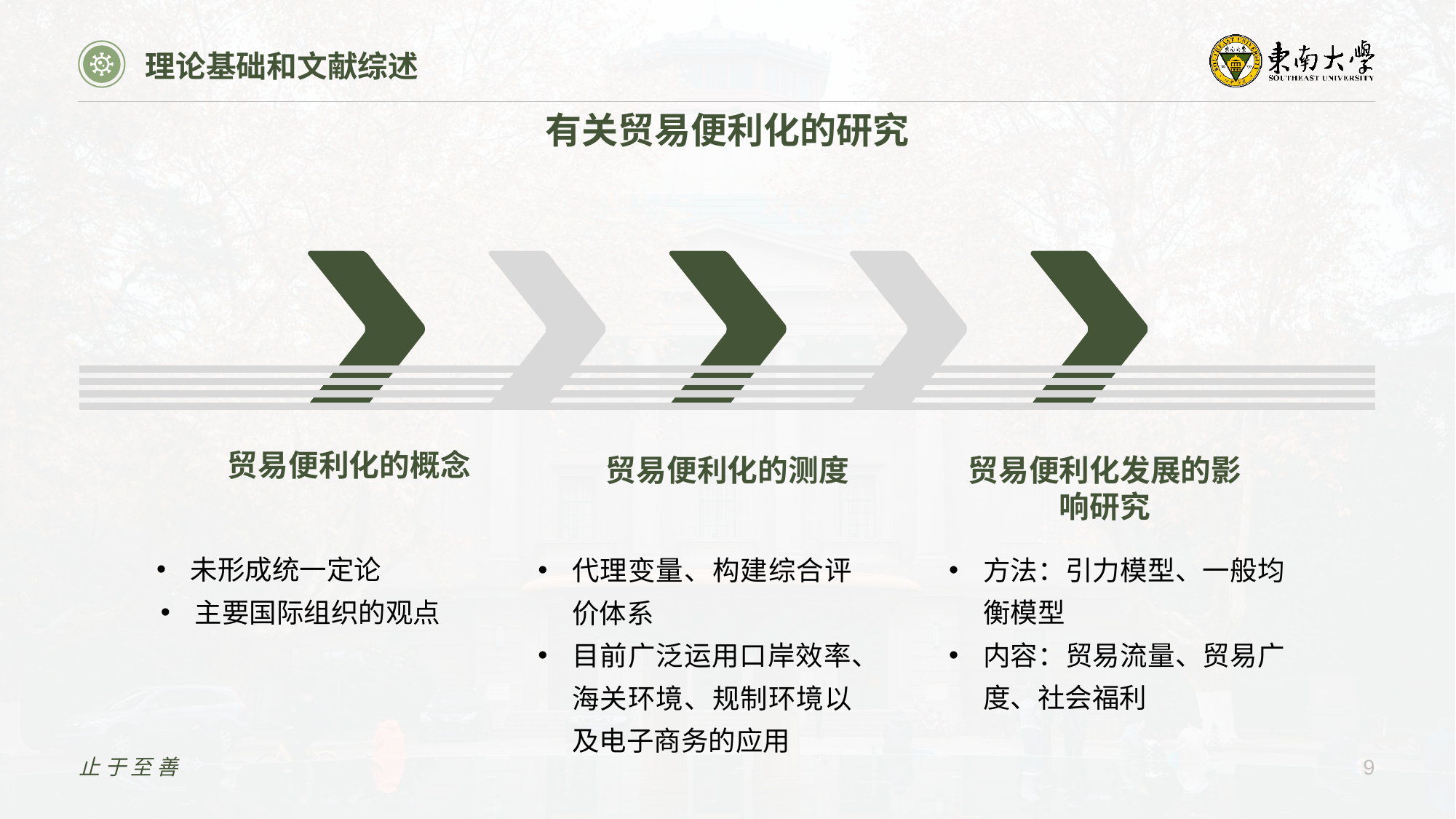

理论基础和文献综述
有关贸易便利化的研究

贸易便利化的概念
贸易便利化的测度
贸易便利化发展的影响研究
未形成统一定论
主要国际组织的观点
方法：引力模型、一般均衡模型
内容：贸易流量、贸易广度、社会福利
代理变量、构建综合评价体系
目前广泛运用口岸效率、海关环境、规制环境以及电子商务的应用
止于至善
9